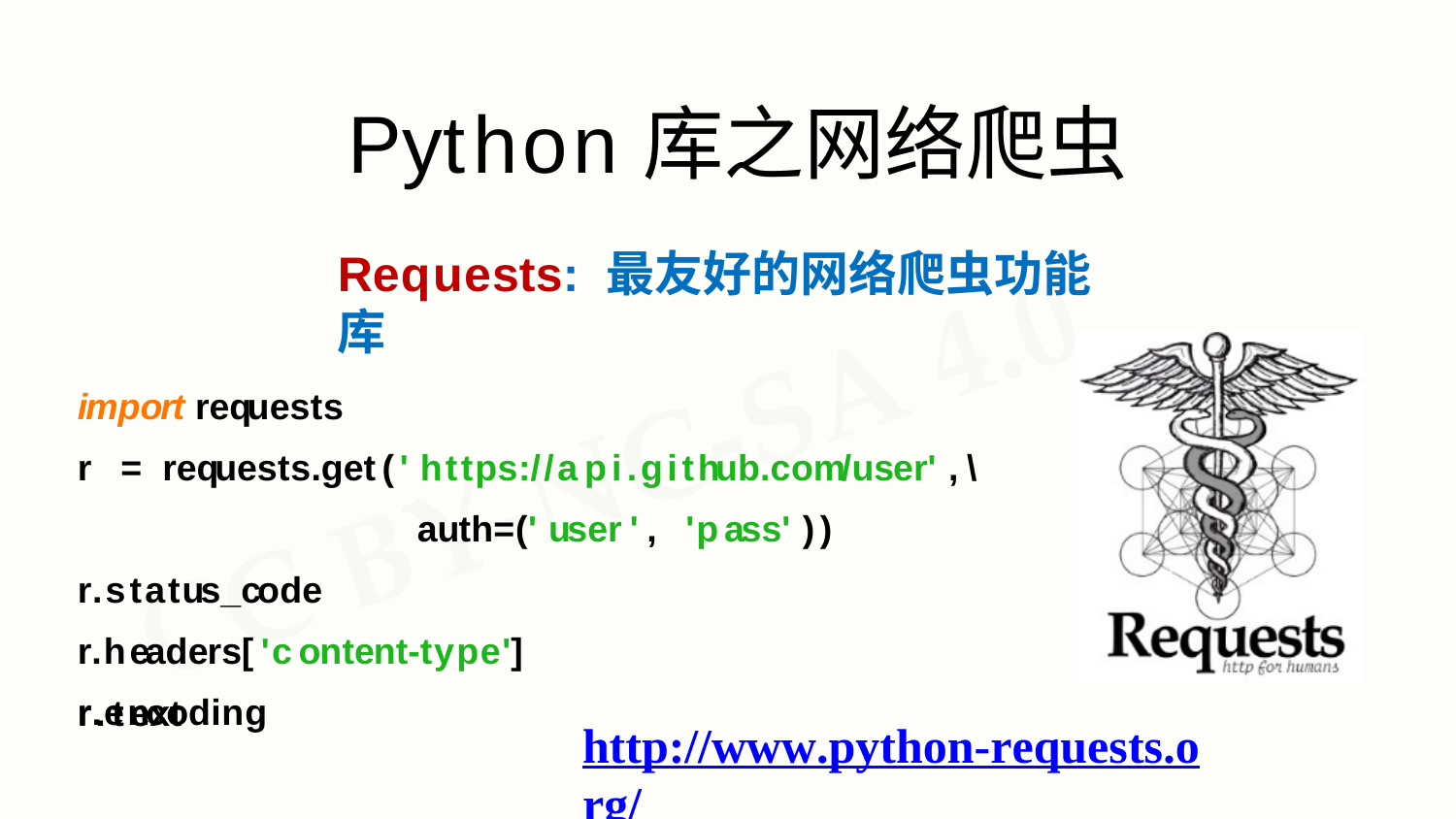

# Python库之网络爬虫
Requests: 最友好的网络爬虫功能库
import requests
r  =  requests.get('https://api.github.com/user',\
auth=('user',  'pass'))
r.status_code r.headers['content-type'] r.encoding

r.text
http://www.python-requests.org/